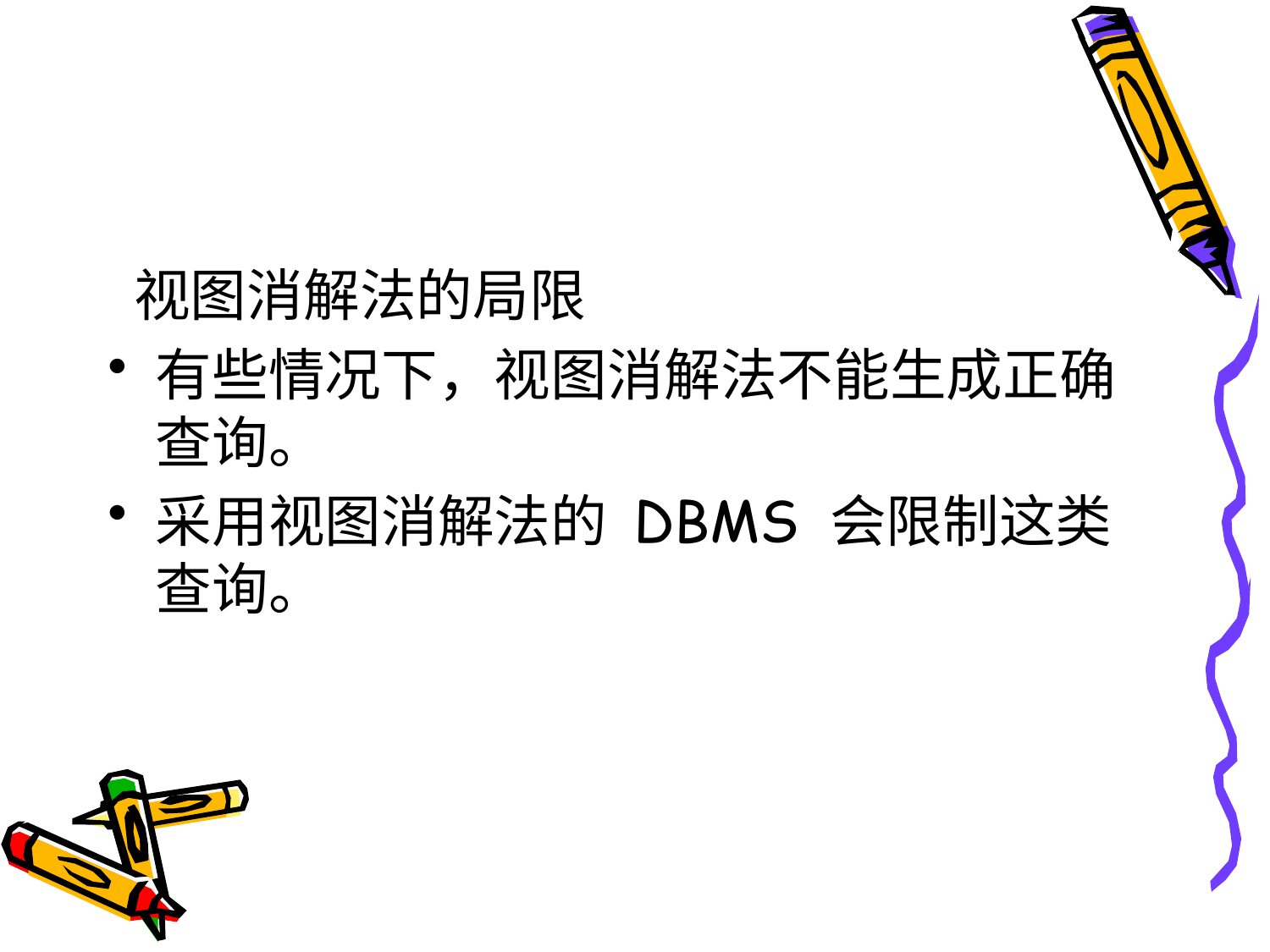

#
 视图消解法的局限
有些情况下，视图消解法不能生成正确查询。
采用视图消解法的 DBMS 会限制这类查询。